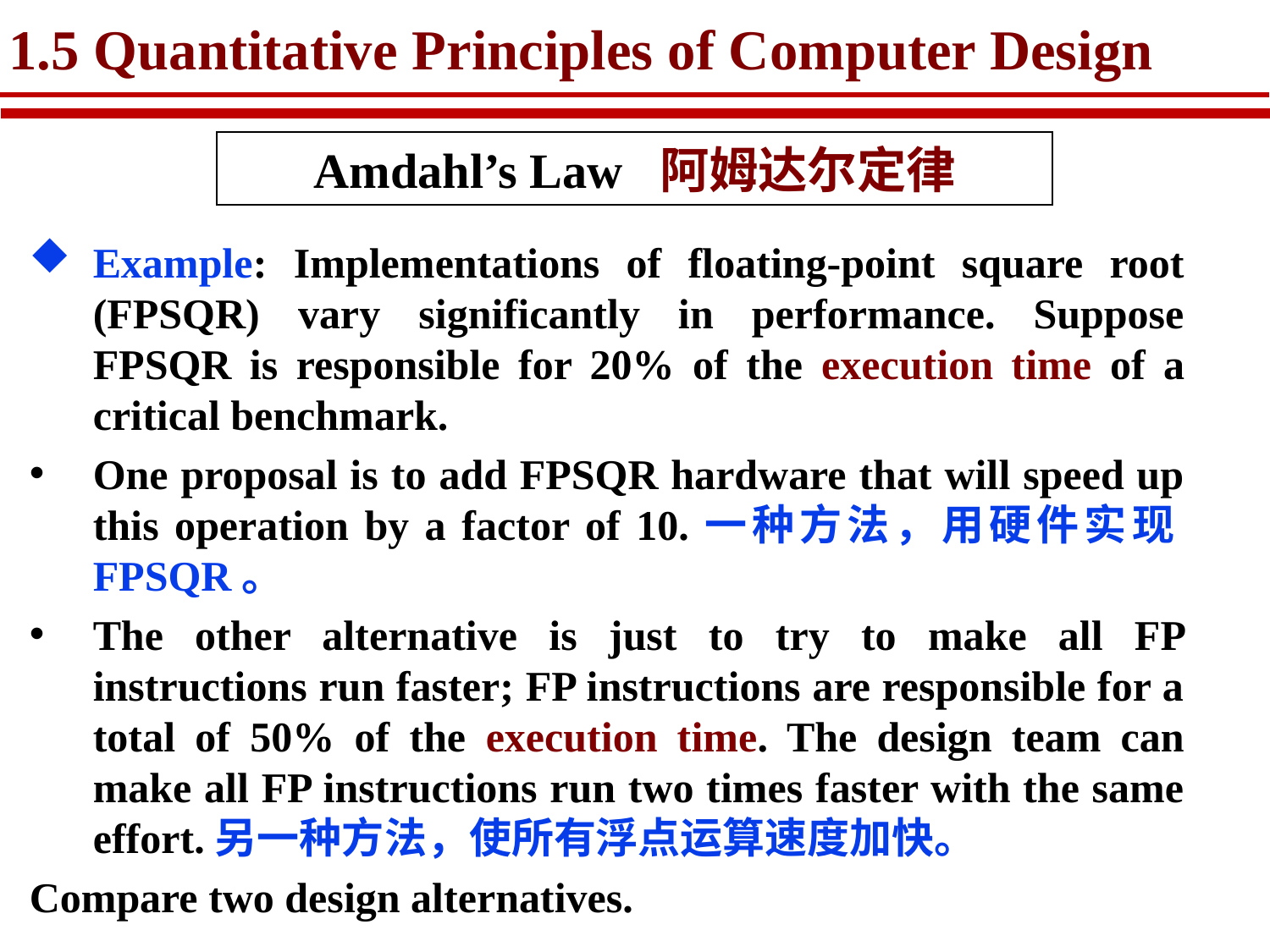

# 1.5 Quantitative Principles of Computer Design
Amdahl’s Law  阿姆达尔定律
Example: Implementations of floating-point square root (FPSQR) vary significantly in performance. Suppose FPSQR is responsible for 20% of the execution time of a critical benchmark.
One proposal is to add FPSQR hardware that will speed up this operation by a factor of 10.一种方法，用硬件实现FPSQR。
The other alternative is just to try to make all FP instructions run faster; FP instructions are responsible for a total of 50% of the execution time. The design team can make all FP instructions run two times faster with the same effort.另一种方法，使所有浮点运算速度加快。
Compare two design alternatives.